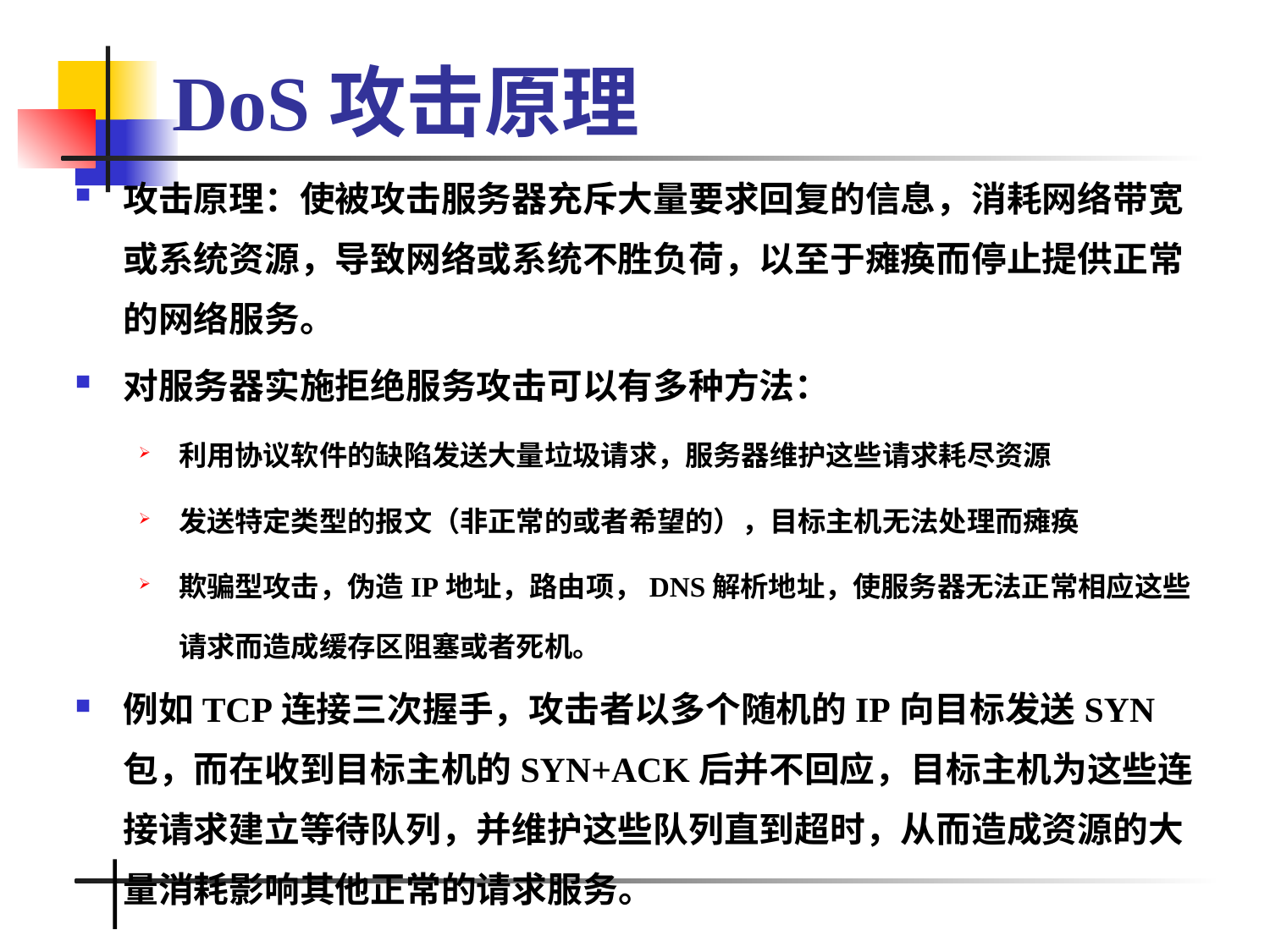

# DoS攻击原理
攻击原理：使被攻击服务器充斥大量要求回复的信息，消耗网络带宽或系统资源，导致网络或系统不胜负荷，以至于瘫痪而停止提供正常的网络服务。
对服务器实施拒绝服务攻击可以有多种方法：
利用协议软件的缺陷发送大量垃圾请求，服务器维护这些请求耗尽资源
发送特定类型的报文（非正常的或者希望的），目标主机无法处理而瘫痪
欺骗型攻击，伪造IP地址，路由项，DNS解析地址，使服务器无法正常相应这些请求而造成缓存区阻塞或者死机。
例如TCP连接三次握手，攻击者以多个随机的IP向目标发送SYN包，而在收到目标主机的SYN+ACK后并不回应，目标主机为这些连接请求建立等待队列，并维护这些队列直到超时，从而造成资源的大量消耗影响其他正常的请求服务。